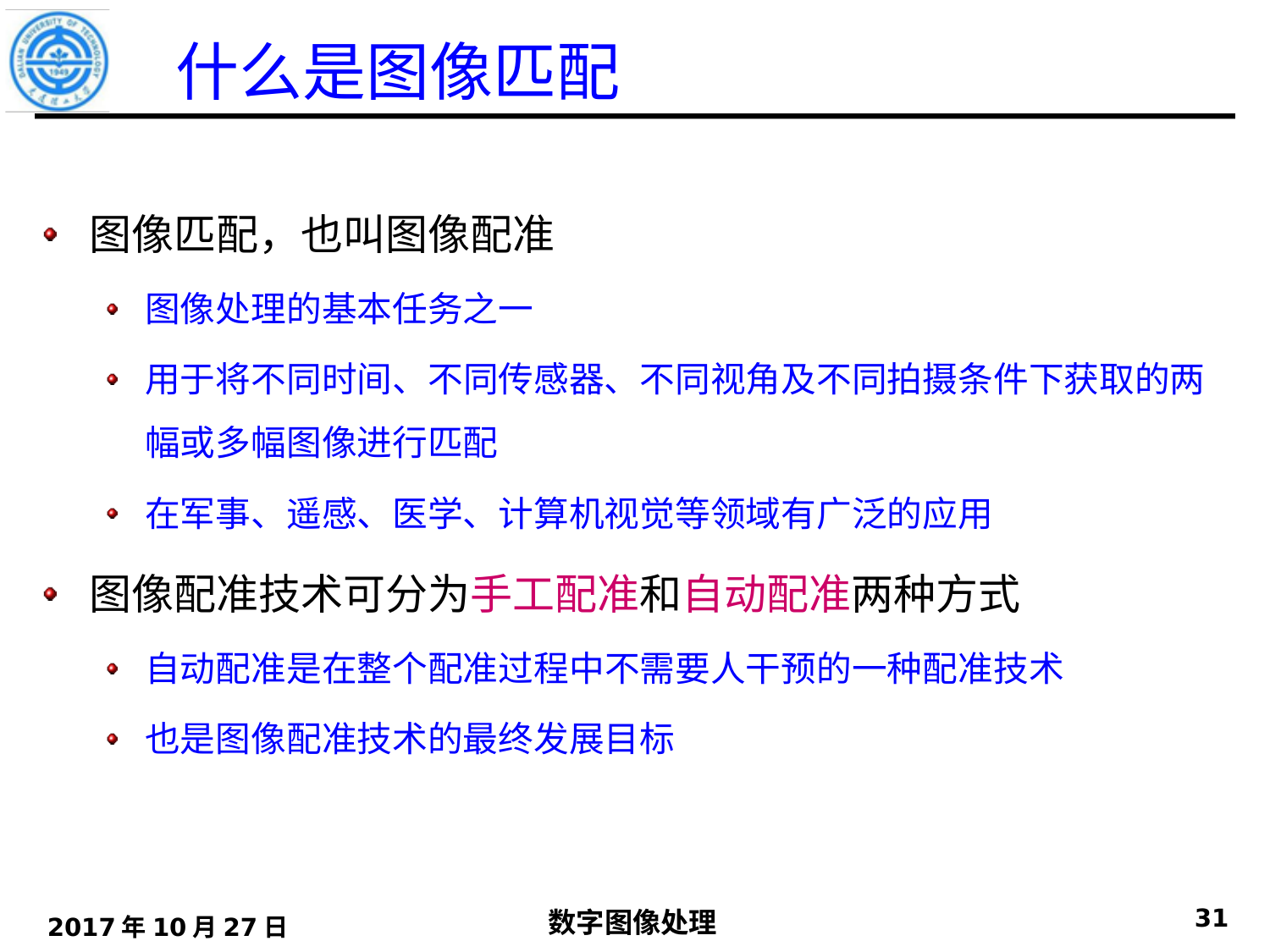

# 什么是图像匹配
图像匹配，也叫图像配准
图像处理的基本任务之一
用于将不同时间、不同传感器、不同视角及不同拍摄条件下获取的两幅或多幅图像进行匹配
在军事、遥感、医学、计算机视觉等领域有广泛的应用
图像配准技术可分为手工配准和自动配准两种方式
自动配准是在整个配准过程中不需要人干预的一种配准技术
也是图像配准技术的最终发展目标